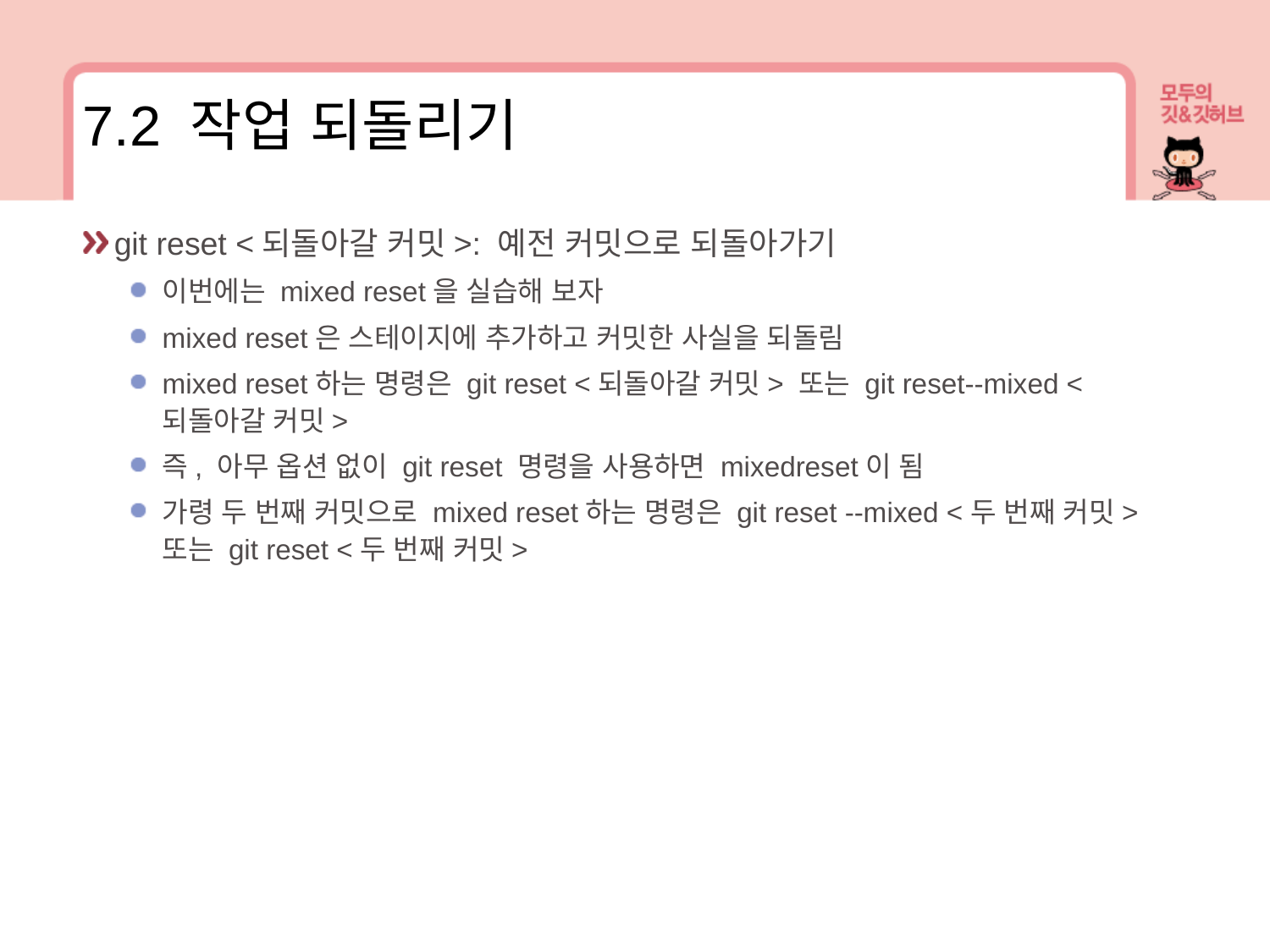

7.2 작업 되돌리기
git reset <되돌아갈 커밋>: 예전 커밋으로 되돌아가기
이번에는 mixed reset을 실습해 보자
mixed reset은 스테이지에 추가하고 커밋한 사실을 되돌림
mixed reset하는 명령은 git reset <되돌아갈 커밋> 또는 git reset--mixed <되돌아갈 커밋>
즉, 아무 옵션 없이 git reset 명령을 사용하면 mixedreset이 됨
가령 두 번째 커밋으로 mixed reset하는 명령은 git reset --mixed <두 번째 커밋> 또는 git reset <두 번째 커밋>